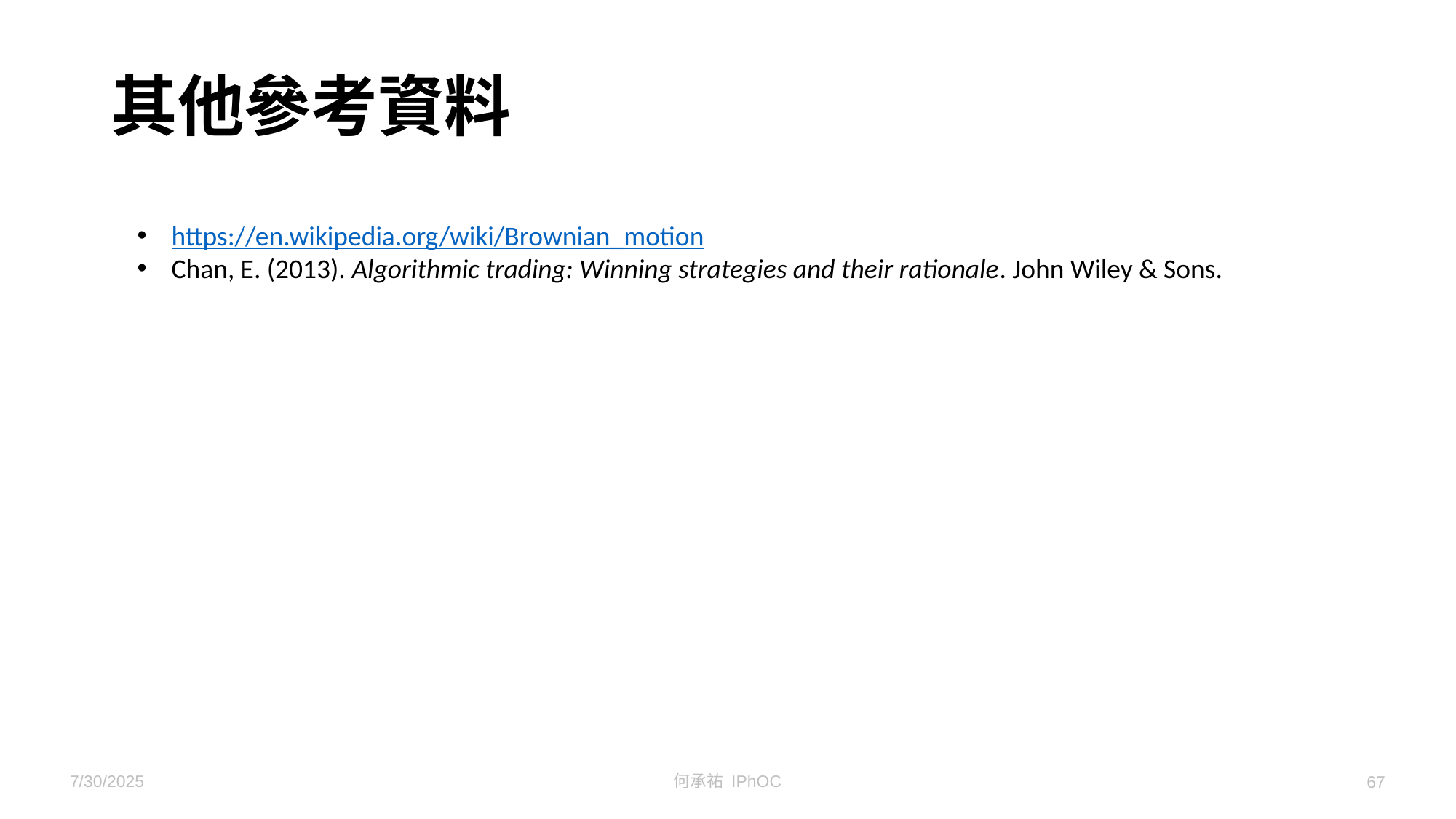

# 其他參考資料
https://en.wikipedia.org/wiki/Brownian_motion
Chan, E. (2013). Algorithmic trading: Winning strategies and their rationale. John Wiley & Sons.